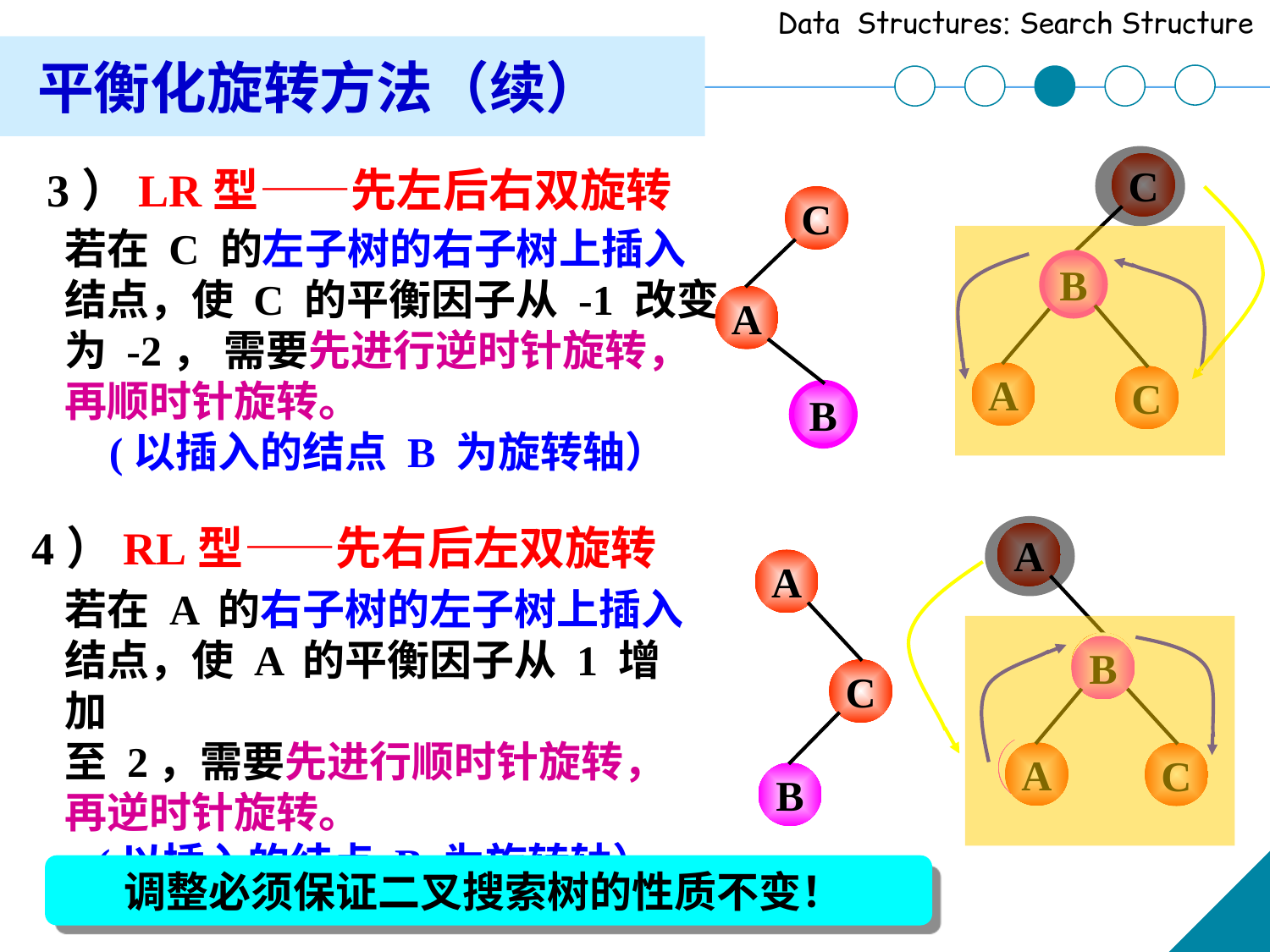

平衡化旋转方法（续）

C
A
3）LR型——先左后右双旋转
C
A
B

若在 C 的左子树的右子树上插入
结点，使 C 的平衡因子从 -1 改变
为 -2， 需要先进行逆时针旋转，
再顺时针旋转。
(以插入的结点 B 为旋转轴）

B

B
A
C
4）RL型——先右后左双旋转

A
C
A
C
B

若在 A 的右子树的左子树上插入
结点，使 A 的平衡因子从 1 增加
至 2，需要先进行顺时针旋转， 再逆时针旋转。
(以插入的结点 B 为旋转轴）

B

B
A
C
调整必须保证二叉搜索树的性质不变！